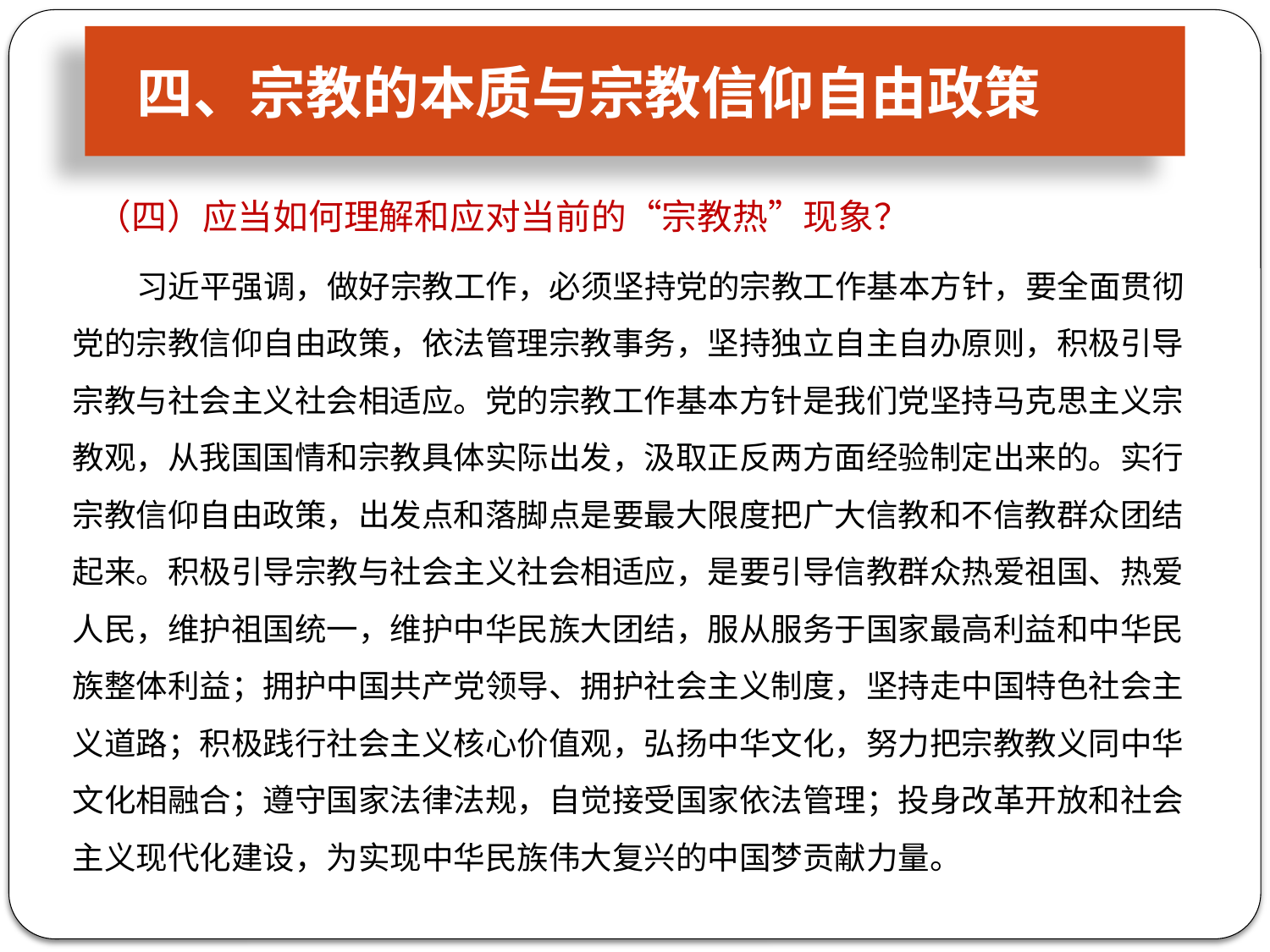

四、宗教的本质与宗教信仰自由政策
  （四）应当如何理解和应对当前的“宗教热”现象？
         习近平强调，做好宗教工作，必须坚持党的宗教工作基本方针，要全面贯彻党的宗教信仰自由政策，依法管理宗教事务，坚持独立自主自办原则，积极引导宗教与社会主义社会相适应。党的宗教工作基本方针是我们党坚持马克思主义宗教观，从我国国情和宗教具体实际出发，汲取正反两方面经验制定出来的。实行宗教信仰自由政策，出发点和落脚点是要最大限度把广大信教和不信教群众团结起来。积极引导宗教与社会主义社会相适应，是要引导信教群众热爱祖国、热爱人民，维护祖国统一，维护中华民族大团结，服从服务于国家最高利益和中华民族整体利益；拥护中国共产党领导、拥护社会主义制度，坚持走中国特色社会主义道路；积极践行社会主义核心价值观，弘扬中华文化，努力把宗教教义同中华文化相融合；遵守国家法律法规，自觉接受国家依法管理；投身改革开放和社会主义现代化建设，为实现中华民族伟大复兴的中国梦贡献力量。